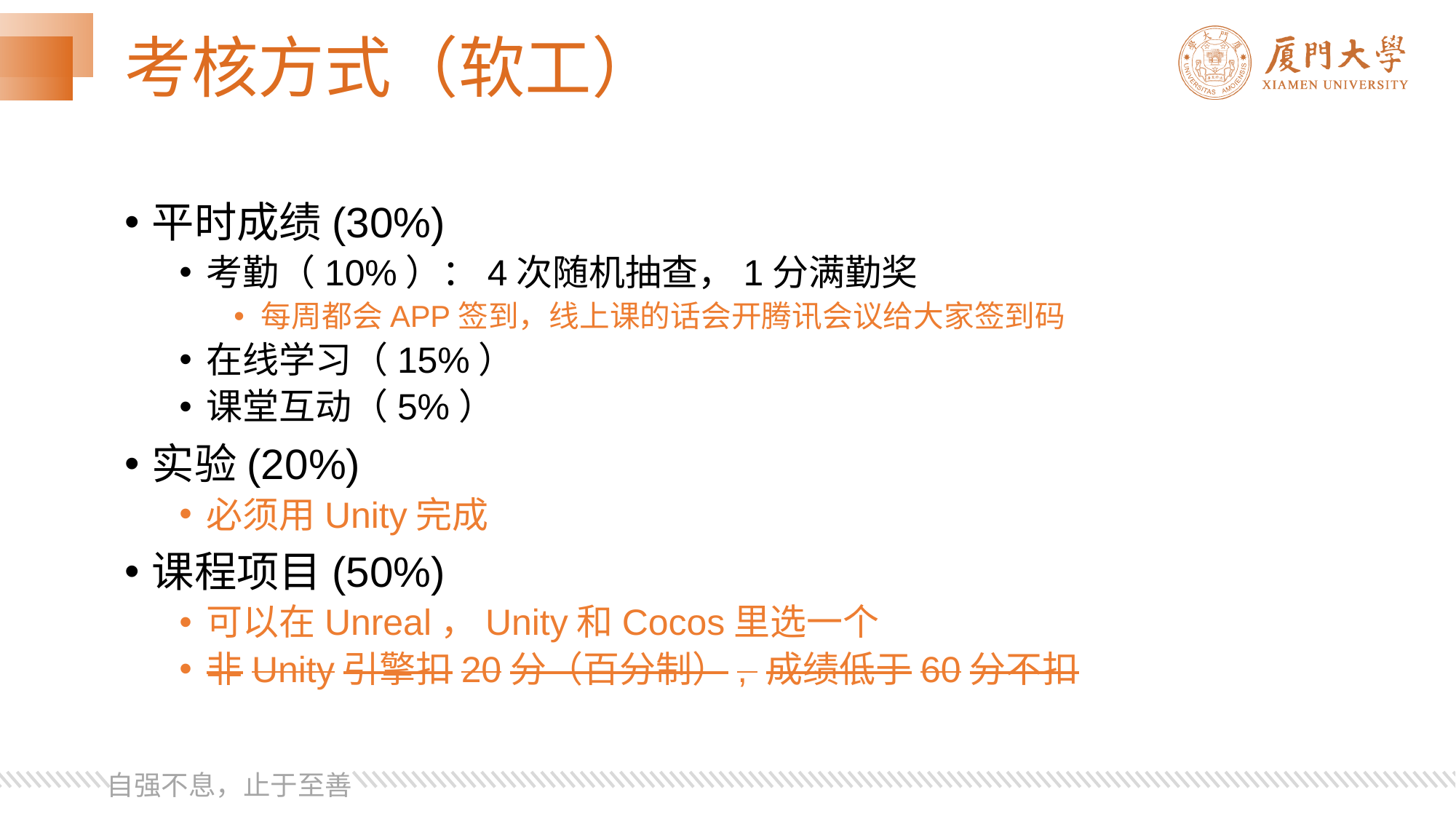

# 考核方式（软工）
平时成绩(30%)
考勤（10%）：4次随机抽查，1分满勤奖
每周都会APP签到，线上课的话会开腾讯会议给大家签到码
在线学习（15%）
课堂互动（5%）
实验(20%)
必须用Unity完成
课程项目(50%)
可以在Unreal，Unity和Cocos里选一个
非Unity引擎扣20分（百分制）, 成绩低于60分不扣